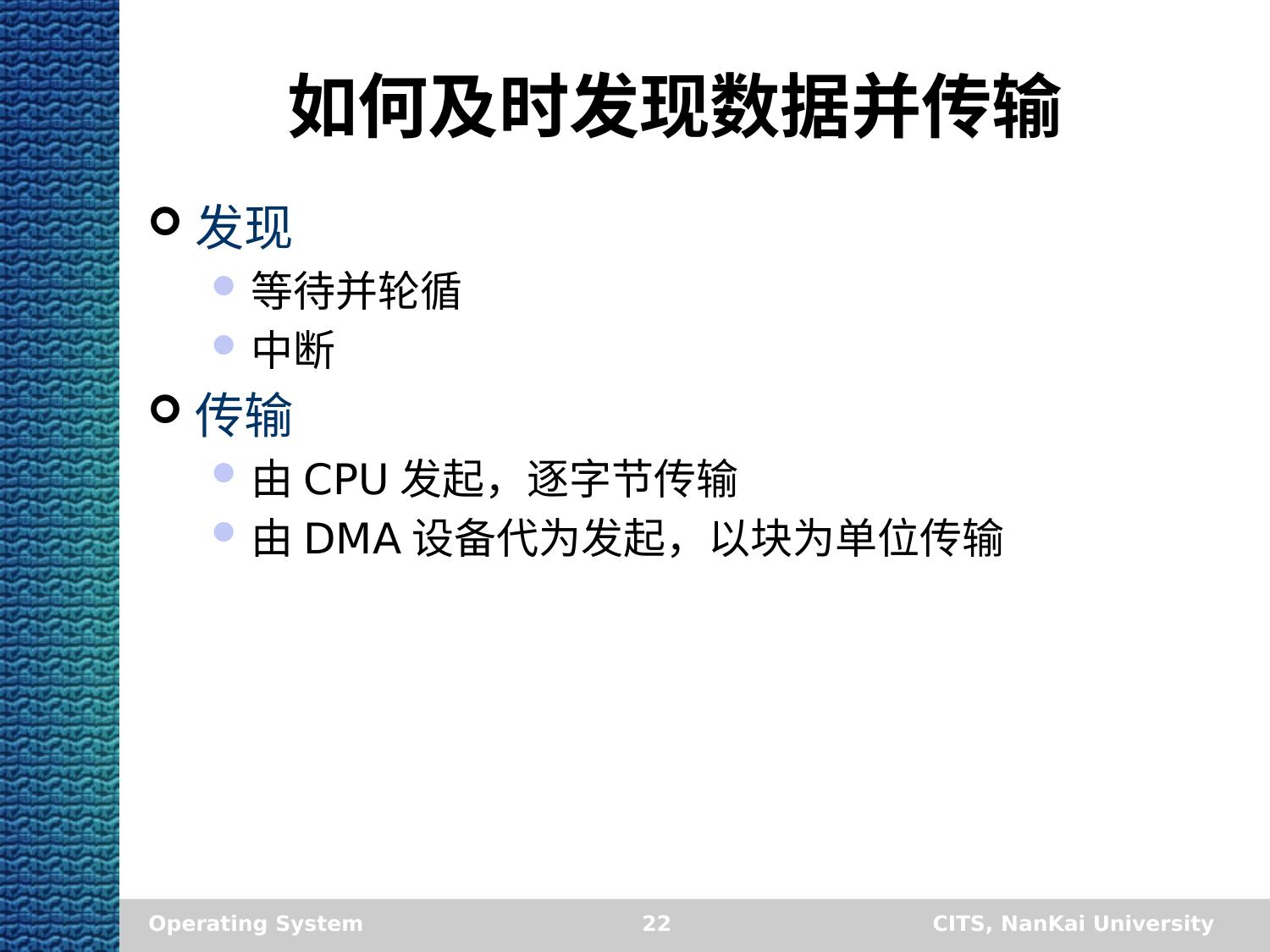

# 如何及时发现数据并传输
发现
等待并轮循
中断
传输
由CPU发起，逐字节传输
由DMA设备代为发起，以块为单位传输
Operating System
22
CITS, NanKai University